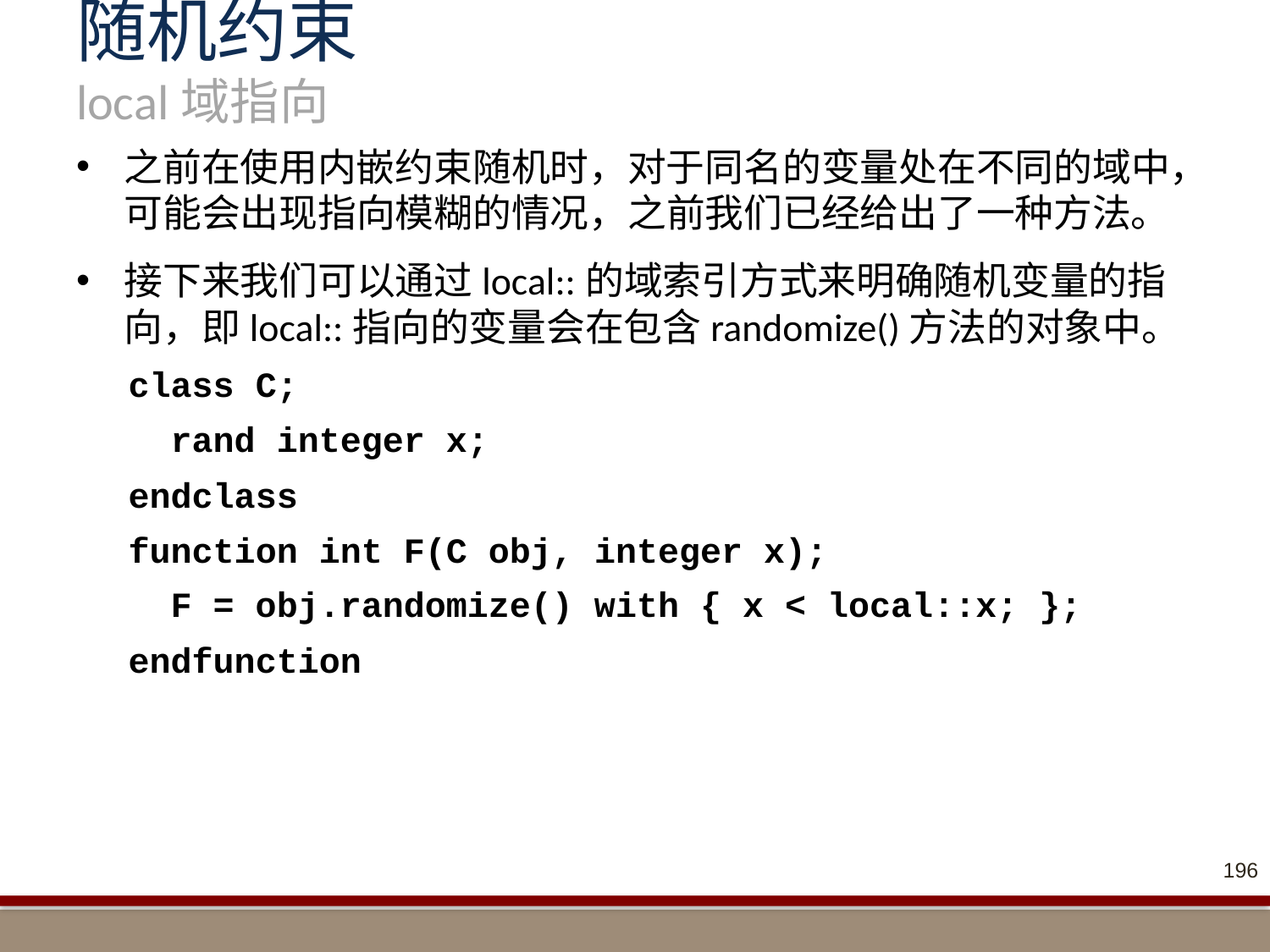

# 随机约束 local域指向
之前在使用内嵌约束随机时，对于同名的变量处在不同的域中，可能会出现指向模糊的情况，之前我们已经给出了一种方法。
接下来我们可以通过local::的域索引方式来明确随机变量的指向，即local::指向的变量会在包含randomize()方法的对象中。
class C;
  rand integer x;
endclass
function int F(C obj, integer x);
  F = obj.randomize() with { x < local::x; };
endfunction
196